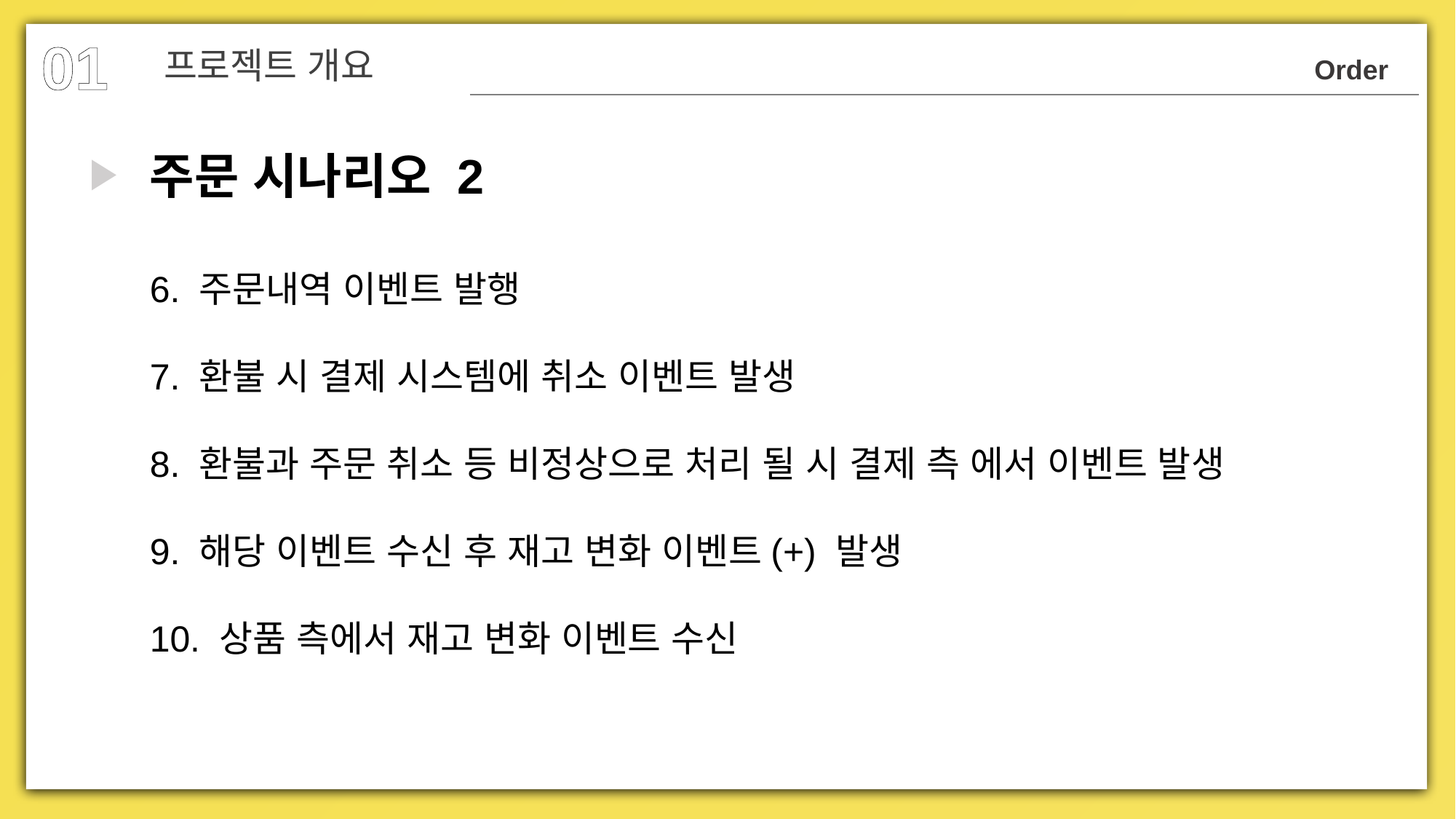

01

프로젝트 개요
Order
▶
주문 시나리오 2
6. 주문내역 이벤트 발행

7. 환불 시 결제 시스템에 취소 이벤트 발생

8. 환불과 주문 취소 등 비정상으로 처리 될 시 결제 측 에서 이벤트 발생

9. 해당 이벤트 수신 후 재고 변화 이벤트(+) 발생

10. 상품 측에서 재고 변화 이벤트 수신